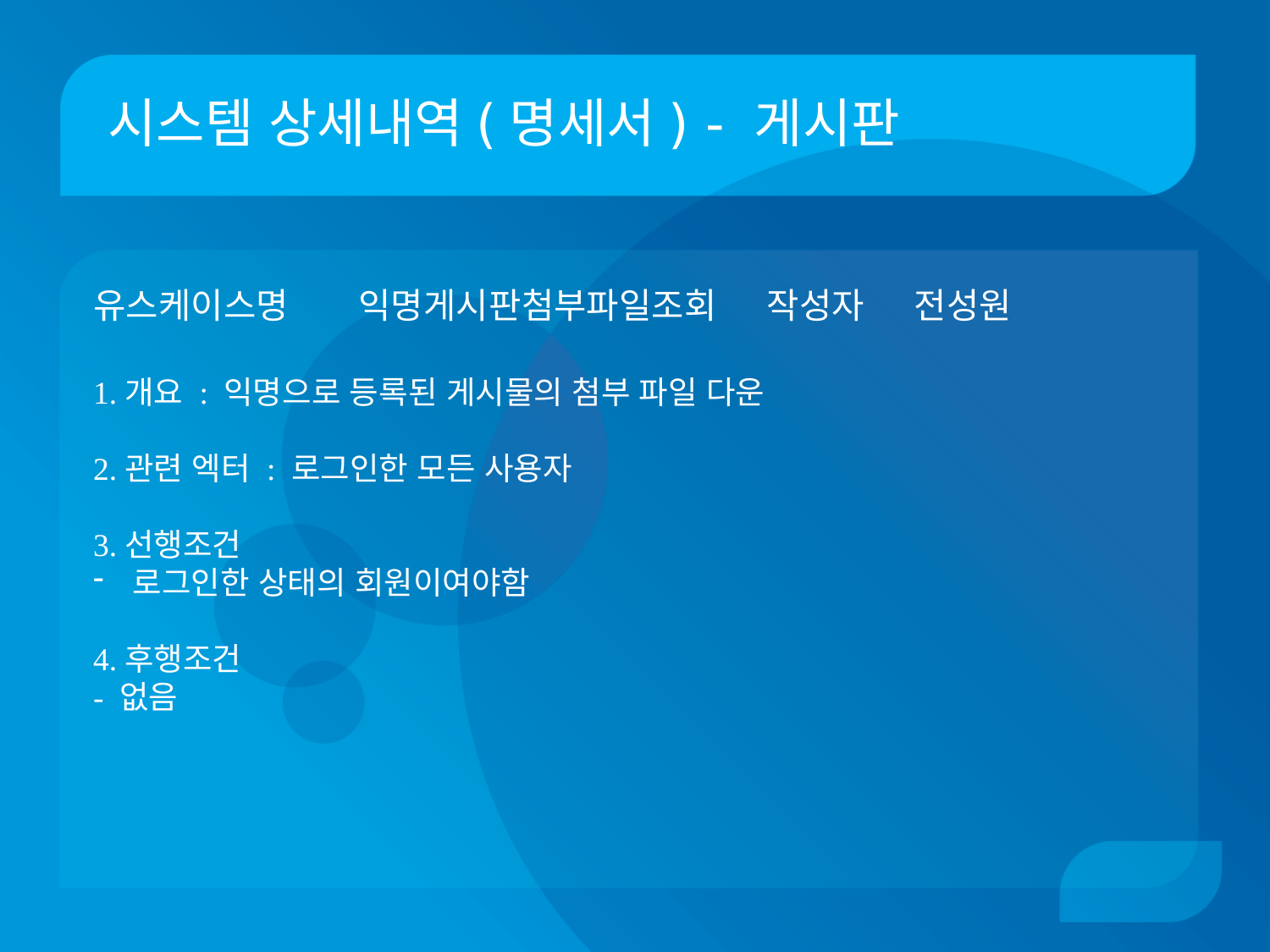

# 시스템 상세내역(명세서) - 게시판
유스케이스명       익명게시판첨부파일조회     작성자     전성원
1.개요 : 익명으로 등록된 게시물의 첨부 파일 다운

2.관련 엑터 : 로그인한 모든 사용자

3.선행조건
로그인한 상태의 회원이여야함

4.후행조건
- 없음